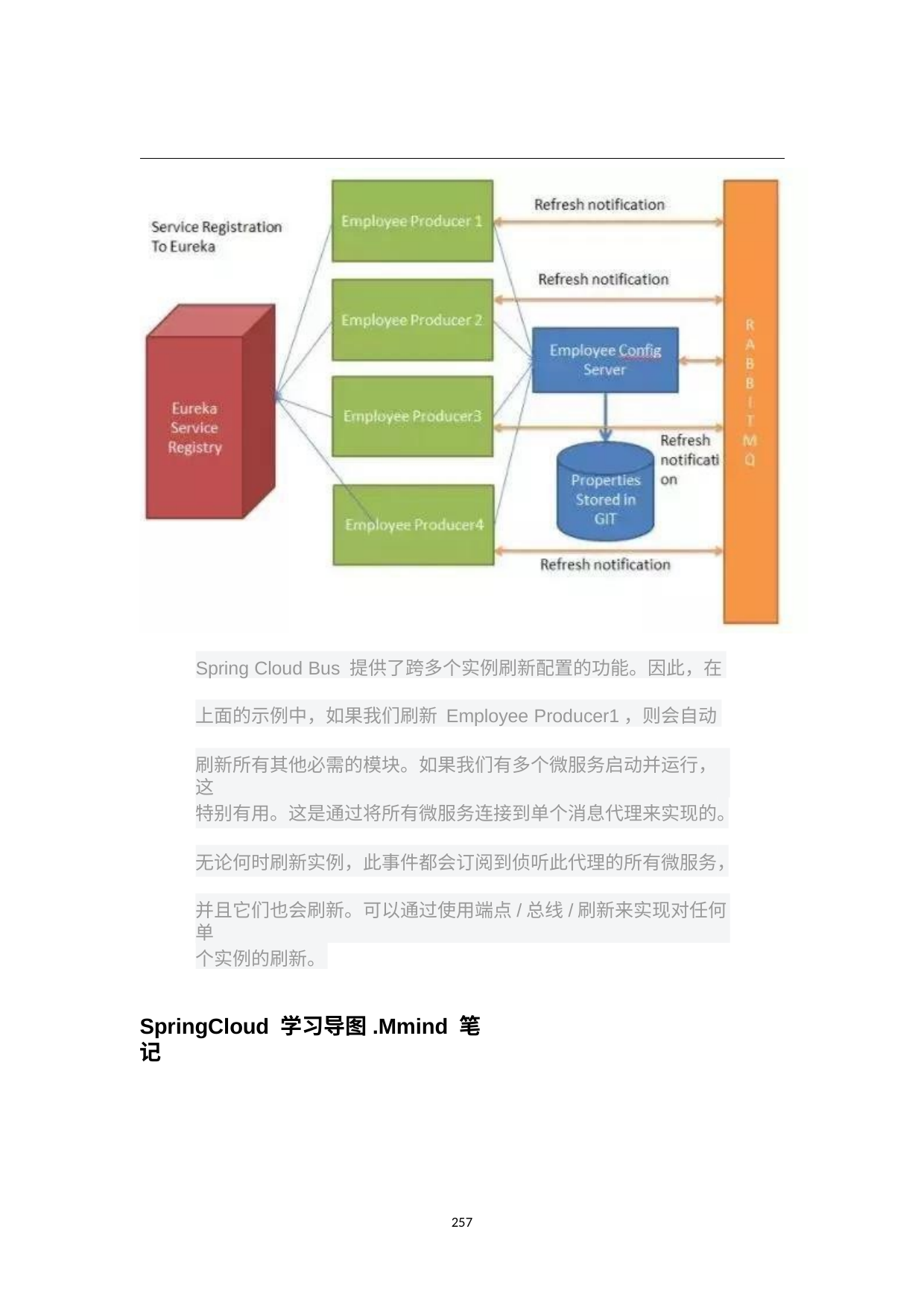

Spring Cloud Bus 提供了跨多个实例刷新配置的功能。因此，在
上面的示例中，如果我们刷新 Employee Producer1，则会自动
刷新所有其他必需的模块。如果我们有多个微服务启动并运行，这

特别有用。这是通过将所有微服务连接到单个消息代理来实现的。

无论何时刷新实例，此事件都会订阅到侦听此代理的所有微服务，

并且它们也会刷新。可以通过使用端点/总线/刷新来实现对任何单
个实例的刷新。
SpringCloud 学习导图.Mmind 笔记
257